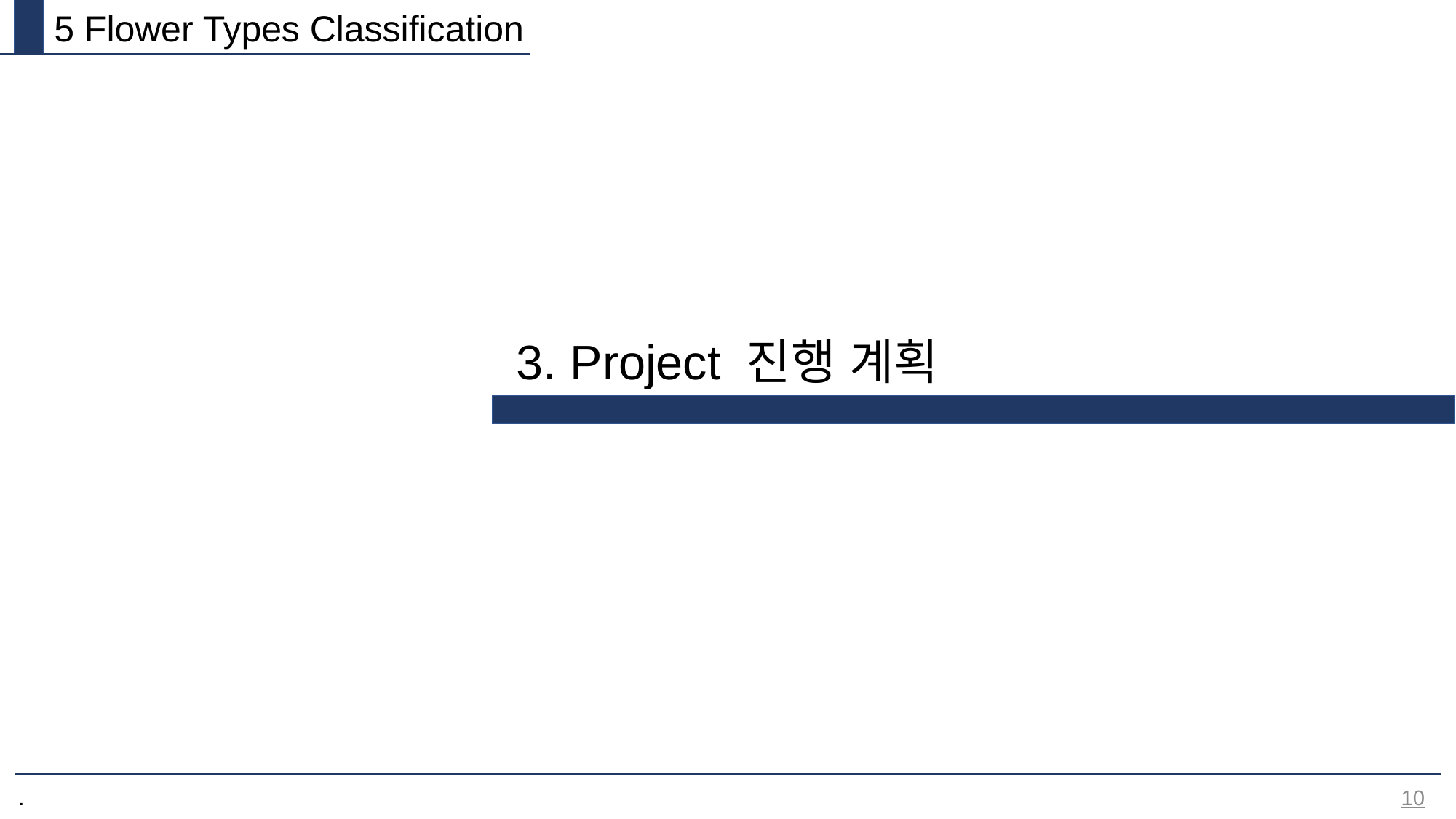

5 Flower Types Classification
3. Project 진행 계획

10
.